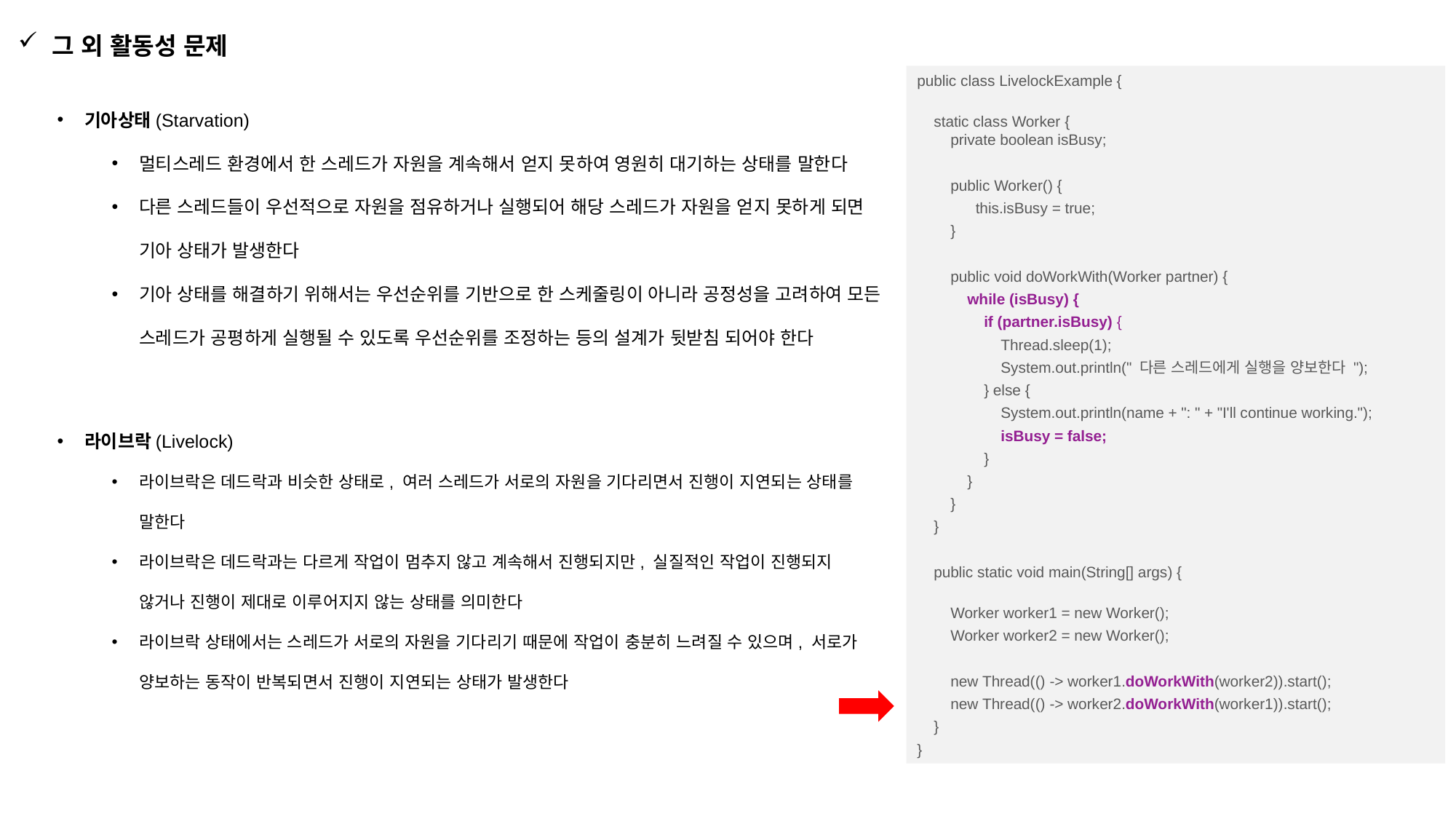

그 외 활동성 문제
public class LivelockExample {
    static class Worker {
        private boolean isBusy;

        public Worker() {
              this.isBusy = true;
        }

        public void doWorkWith(Worker partner) {
            while (isBusy) {
                if (partner.isBusy) {
                    Thread.sleep(1);
                    System.out.println(" 다른 스레드에게 실행을 양보한다 ");
                } else {
                    System.out.println(name + ": " + "I'll continue working.");
                    isBusy = false;
                }
            }
        }
    }

    public static void main(String[] args) {
        Worker worker1 = new Worker();
        Worker worker2 = new Worker();

        new Thread(() -> worker1.doWorkWith(worker2)).start();
        new Thread(() -> worker2.doWorkWith(worker1)).start();
    }
}
기아상태(Starvation)
멀티스레드 환경에서 한 스레드가 자원을 계속해서 얻지 못하여 영원히 대기하는 상태를 말한다
다른 스레드들이 우선적으로 자원을 점유하거나 실행되어 해당 스레드가 자원을 얻지 못하게 되면 기아 상태가 발생한다
기아 상태를 해결하기 위해서는 우선순위를 기반으로 한 스케줄링이 아니라 공정성을 고려하여 모든 스레드가 공평하게 실행될 수 있도록 우선순위를 조정하는 등의 설계가 뒷받침 되어야 한다
라이브락(Livelock)
라이브락은 데드락과 비슷한 상태로, 여러 스레드가 서로의 자원을 기다리면서 진행이 지연되는 상태를 말한다
라이브락은 데드락과는 다르게 작업이 멈추지 않고 계속해서 진행되지만, 실질적인 작업이 진행되지 않거나 진행이 제대로 이루어지지 않는 상태를 의미한다
라이브락 상태에서는 스레드가 서로의 자원을 기다리기 때문에 작업이 충분히 느려질 수 있으며, 서로가 양보하는 동작이 반복되면서 진행이 지연되는 상태가 발생한다